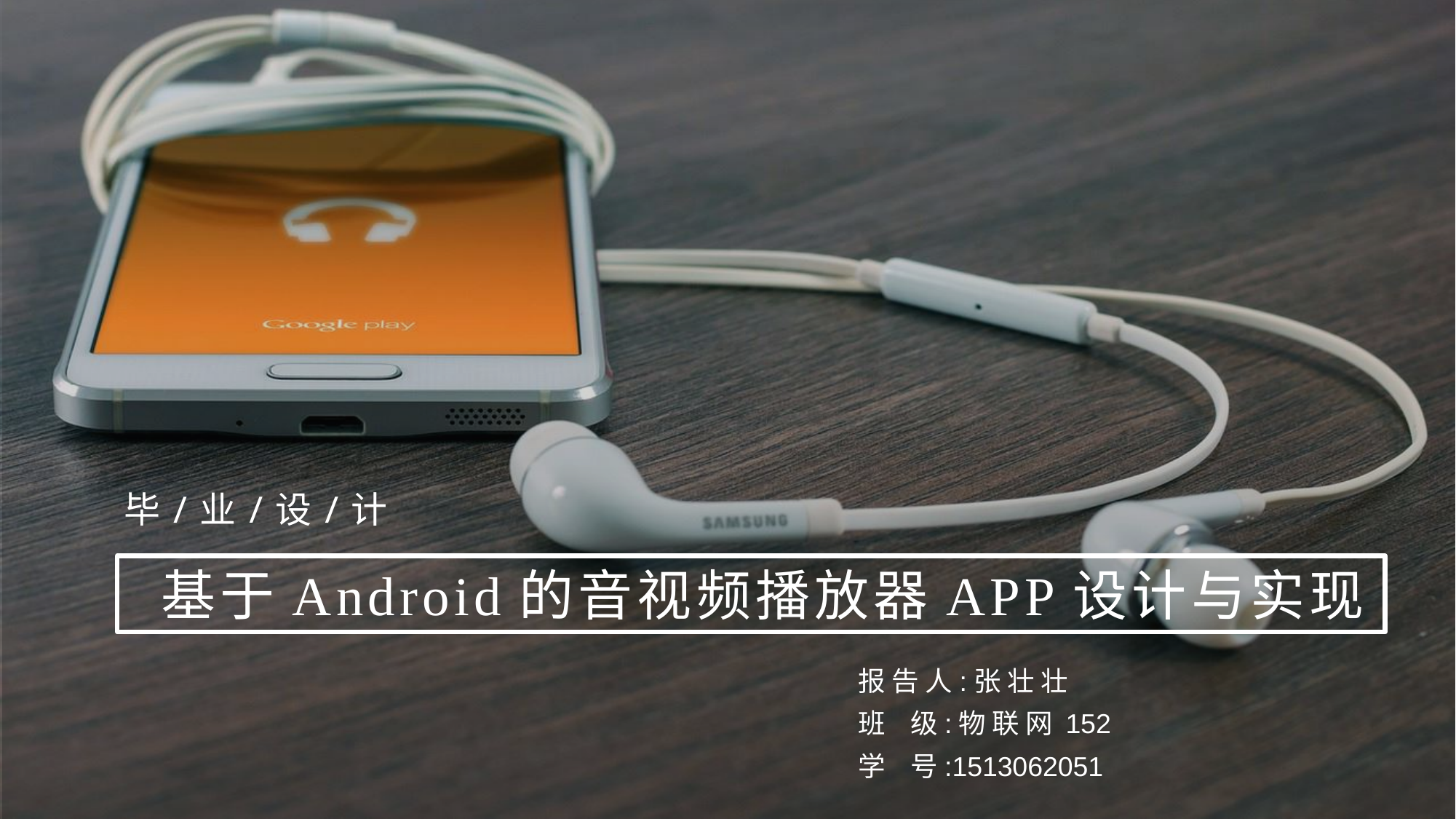

毕/业/设/计
 基于Android的音视频播放器APP设计与实现
报 告 人:张 壮 壮
班    级:物 联 网 152
学    号:1513062051